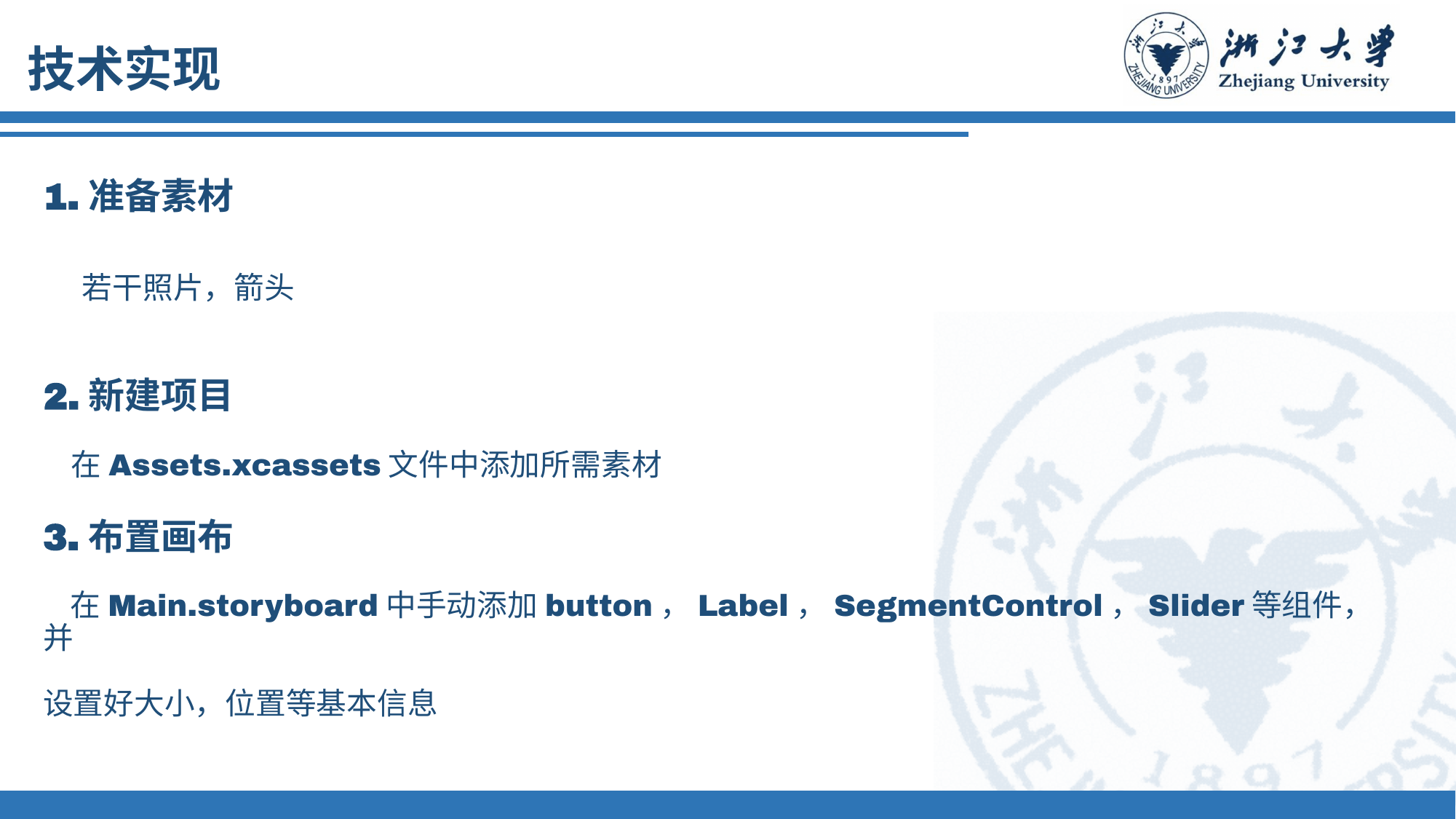

# 技术实现
1.准备素材
 若干照片，箭头
2.新建项目

   在Assets.xcassets文件中添加所需素材
3.布置画布

   在Main.storyboard中手动添加button，Label，SegmentControl，Slider等组件，并

设置好大小，位置等基本信息